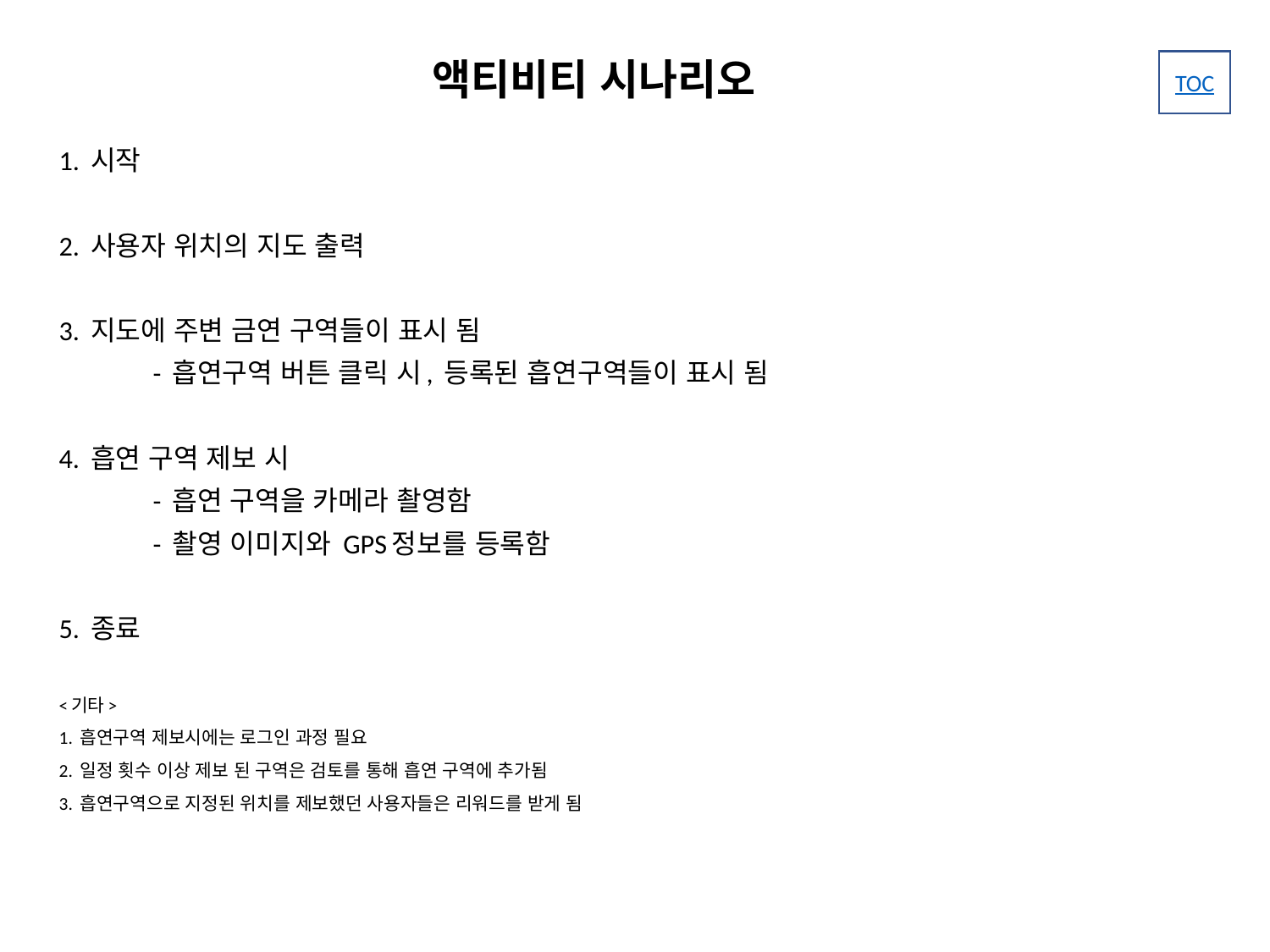

# 액티비티 시나리오
1. 시작

2. 사용자 위치의 지도 출력

3. 지도에 주변 금연 구역들이 표시 됨
	- 흡연구역 버튼 클릭 시, 등록된 흡연구역들이 표시 됨

4. 흡연 구역 제보 시
	- 흡연 구역을 카메라 촬영함
	- 촬영 이미지와 GPS정보를 등록함

5. 종료

<기타>
1. 흡연구역 제보시에는 로그인 과정 필요
2. 일정 횟수 이상 제보 된 구역은 검토를 통해 흡연 구역에 추가됨
3. 흡연구역으로 지정된 위치를 제보했던 사용자들은 리워드를 받게 됨